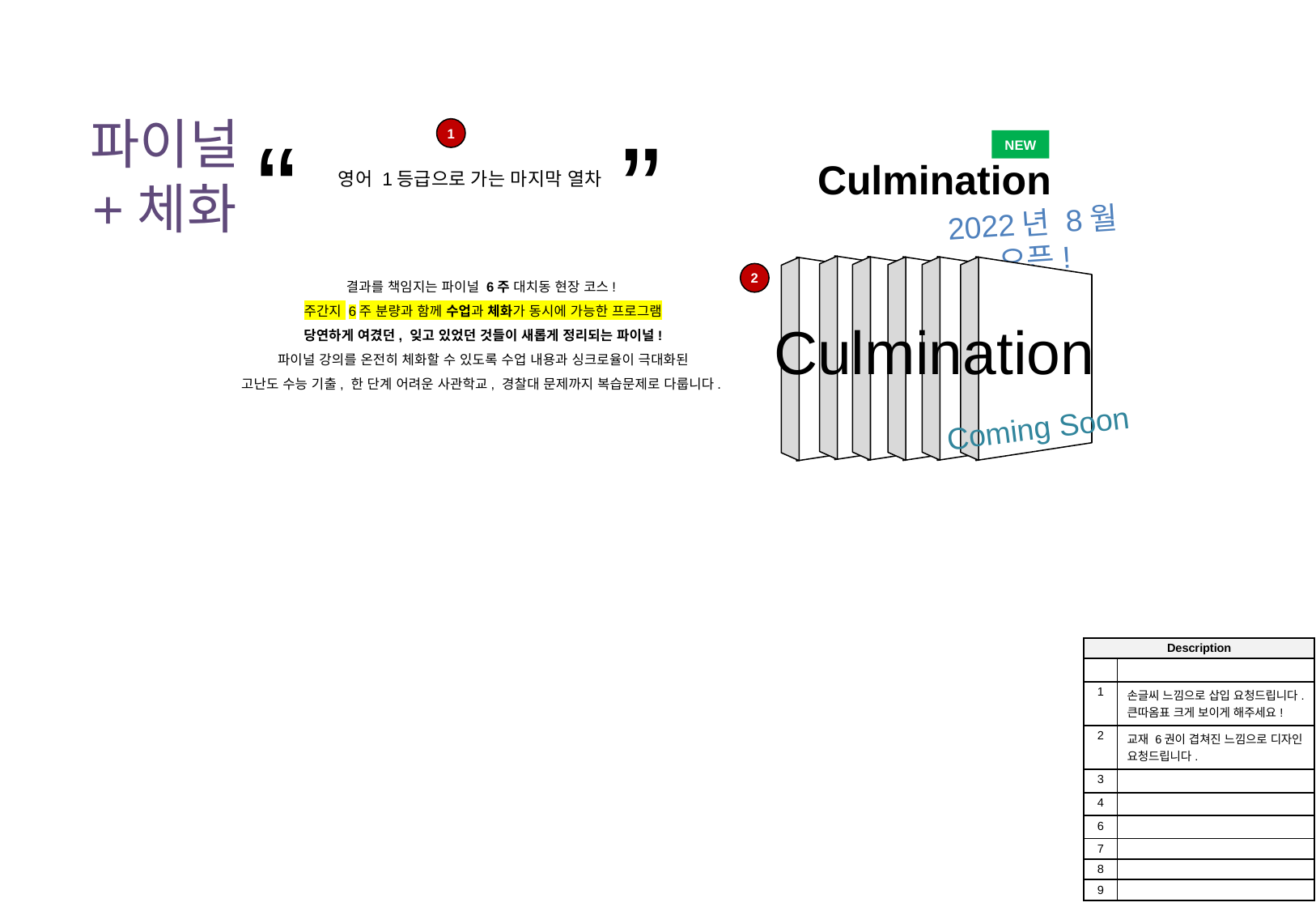

파이널
+체화
“			”
영어 1등급으로 가는 마지막 열차
Culmination
1
NEW
2022년 8월 오픈!

2
결과를 책임지는 파이널 6주 대치동 현장 코스!
주간지 6주 분량과 함께 수업과 체화가 동시에 가능한 프로그램
당연하게 여겼던, 잊고 있었던 것들이 새롭게 정리되는 파이널!
파이널 강의를 온전히 체화할 수 있도록 수업 내용과 싱크로율이 극대화된
고난도 수능 기출, 한 단계 어려운 사관학교, 경찰대 문제까지 복습문제로 다룹니다.
Culmination
Coming Soon
| Description |  |
| --- | --- |
|  |  |
| 1 | 손글씨 느낌으로 삽입 요청드립니다. 큰따옴표 크게 보이게 해주세요! |
| 2 | 교재 6권이 겹쳐진 느낌으로 디자인 요청드립니다. |
| 3 |  |
| 4 |  |
| 6 |  |
| 7 |  |
| 8 |  |
| 9 |  |